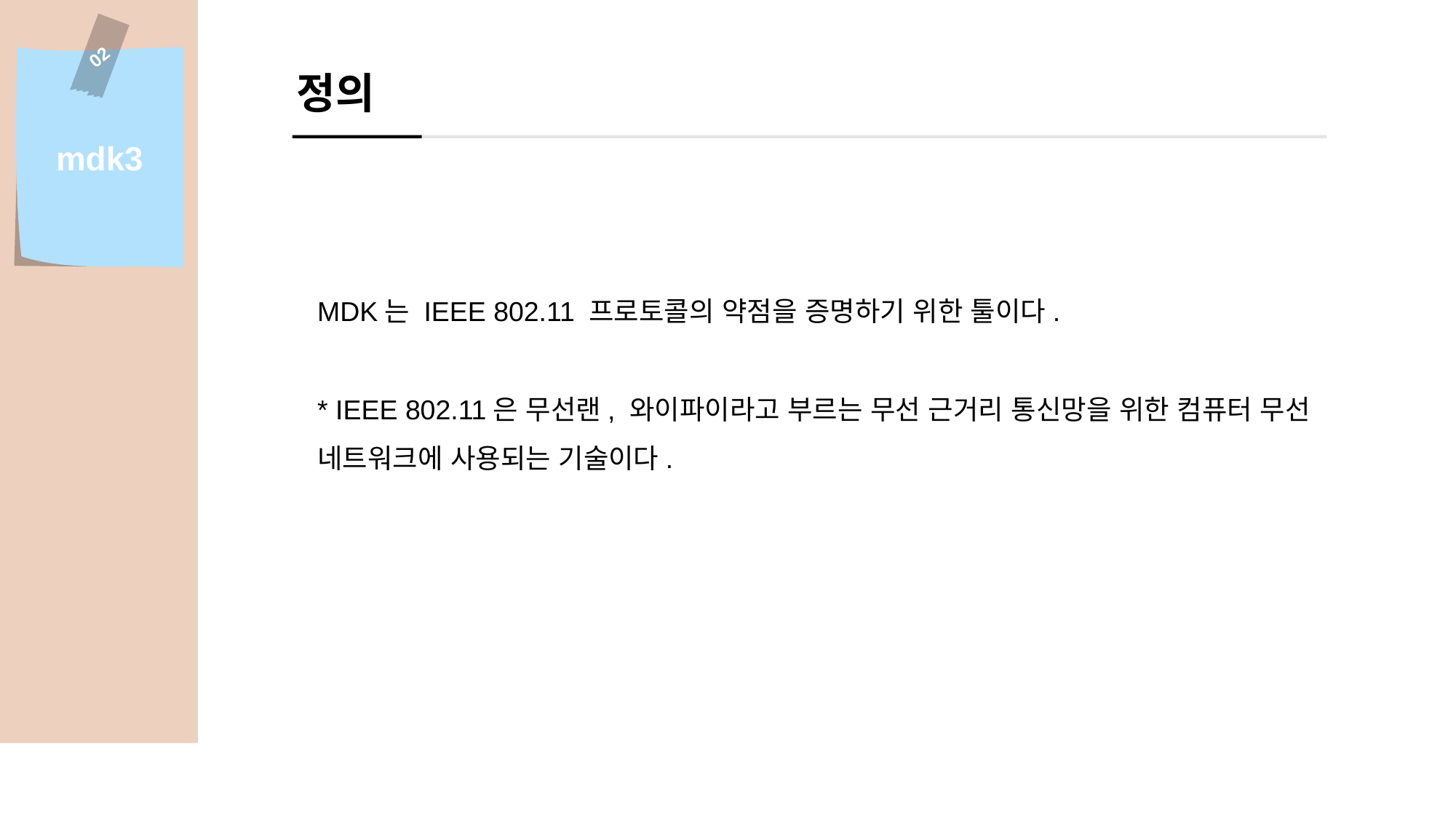

02
정의
mdk3

MDK는 IEEE 802.11 프로토콜의 약점을 증명하기 위한 툴이다.

* IEEE 802.11은 무선랜, 와이파이라고 부르는 무선 근거리 통신망을 위한 컴퓨터 무선 네트워크에 사용되는 기술이다.